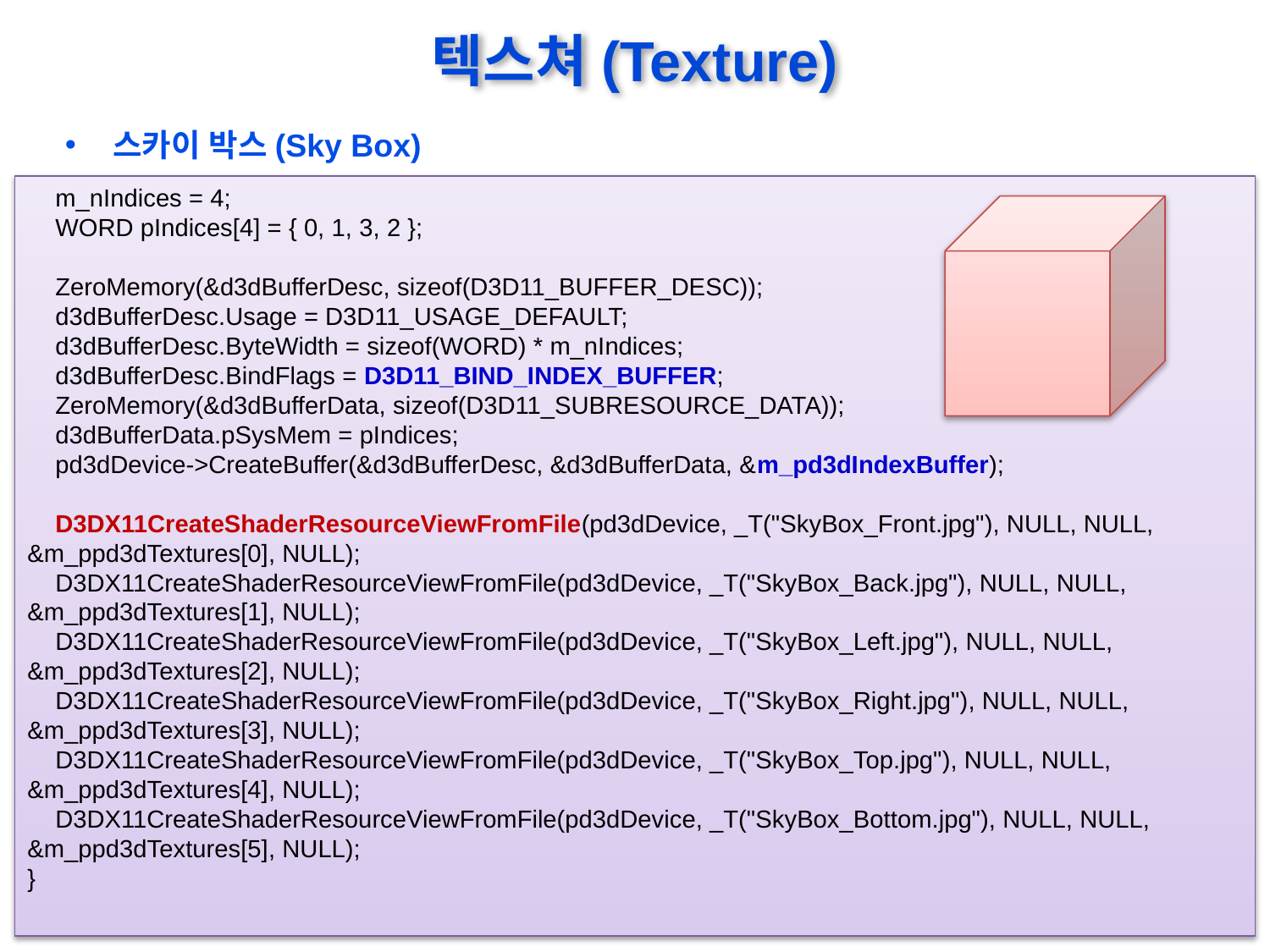

# 텍스쳐(Texture)
스카이 박스(Sky Box)

    m_nIndices = 4;
    WORD pIndices[4] = { 0, 1, 3, 2 };

    ZeroMemory(&d3dBufferDesc, sizeof(D3D11_BUFFER_DESC));
    d3dBufferDesc.Usage = D3D11_USAGE_DEFAULT;
    d3dBufferDesc.ByteWidth = sizeof(WORD) * m_nIndices;
    d3dBufferDesc.BindFlags = D3D11_BIND_INDEX_BUFFER;
    ZeroMemory(&d3dBufferData, sizeof(D3D11_SUBRESOURCE_DATA));
    d3dBufferData.pSysMem = pIndices;
    pd3dDevice->CreateBuffer(&d3dBufferDesc, &d3dBufferData, &m_pd3dIndexBuffer);

    D3DX11CreateShaderResourceViewFromFile(pd3dDevice, _T("SkyBox_Front.jpg"), NULL, NULL, &m_ppd3dTextures[0], NULL);
    D3DX11CreateShaderResourceViewFromFile(pd3dDevice, _T("SkyBox_Back.jpg"), NULL, NULL, &m_ppd3dTextures[1], NULL);
    D3DX11CreateShaderResourceViewFromFile(pd3dDevice, _T("SkyBox_Left.jpg"), NULL, NULL, &m_ppd3dTextures[2], NULL);
    D3DX11CreateShaderResourceViewFromFile(pd3dDevice, _T("SkyBox_Right.jpg"), NULL, NULL, &m_ppd3dTextures[3], NULL);
    D3DX11CreateShaderResourceViewFromFile(pd3dDevice, _T("SkyBox_Top.jpg"), NULL, NULL, &m_ppd3dTextures[4], NULL);
    D3DX11CreateShaderResourceViewFromFile(pd3dDevice, _T("SkyBox_Bottom.jpg"), NULL, NULL, &m_ppd3dTextures[5], NULL);
}